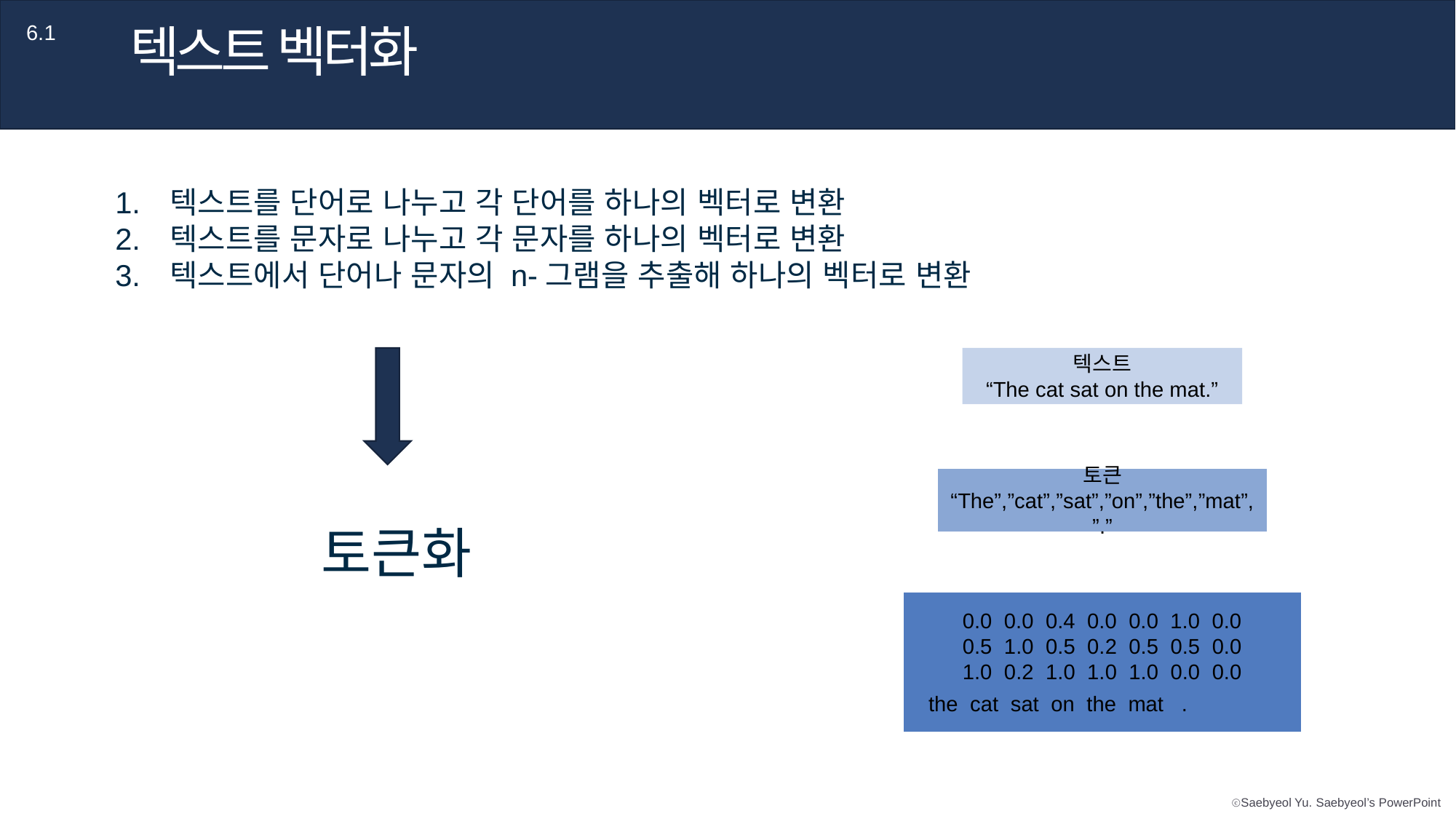

텍스트 벡터화
6.1

텍스트를 단어로 나누고 각 단어를 하나의 벡터로 변환
텍스트를 문자로 나누고 각 문자를 하나의 벡터로 변환
텍스트에서 단어나 문자의 n-그램을 추출해 하나의 벡터로 변환

텍스트
“The cat sat on the mat.”
토큰
“The”,”cat”,”sat”,”on”,”the”,”mat”,”.”
토큰화
0.0  0.0  0.4  0.0  0.0  1.0  0.0
0.5  1.0  0.5  0.2  0.5  0.5  0.0
1.0  0.2  1.0  1.0  1.0  0.0  0.0
the  cat  sat  on  the  mat   .